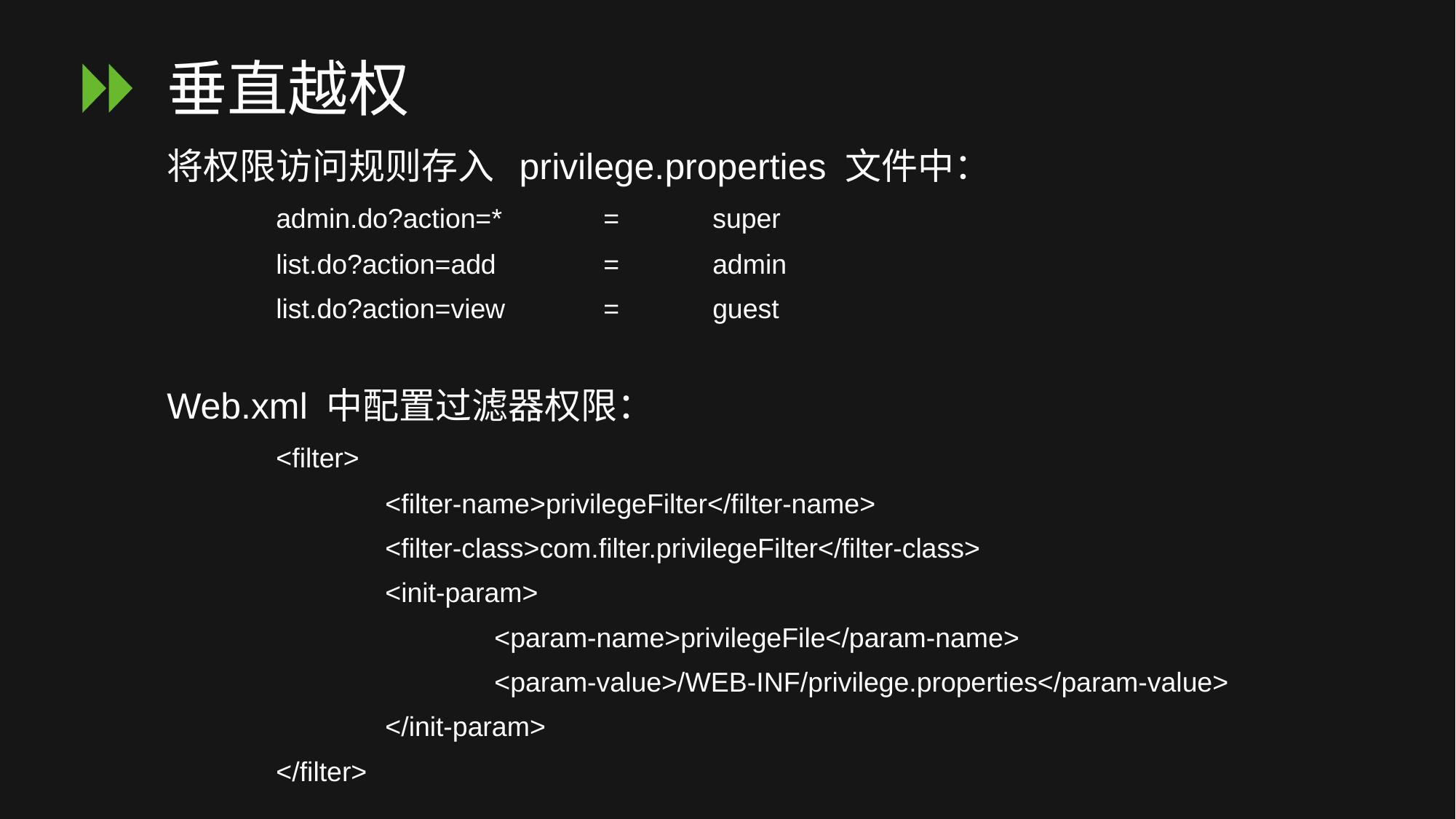

# 垂直越权
将权限访问规则存入  privilege.properties 文件中：
	admin.do?action=*	=	super
	list.do?action=add	=	admin
	list.do?action=view	=	guest

Web.xml 中配置过滤器权限：
	<filter>
		<filter-name>privilegeFilter</filter-name>
		<filter-class>com.filter.privilegeFilter</filter-class>
		<init-param>
			<param-name>privilegeFile</param-name>
			<param-value>/WEB-INF/privilege.properties</param-value>
		</init-param>
	</filter>